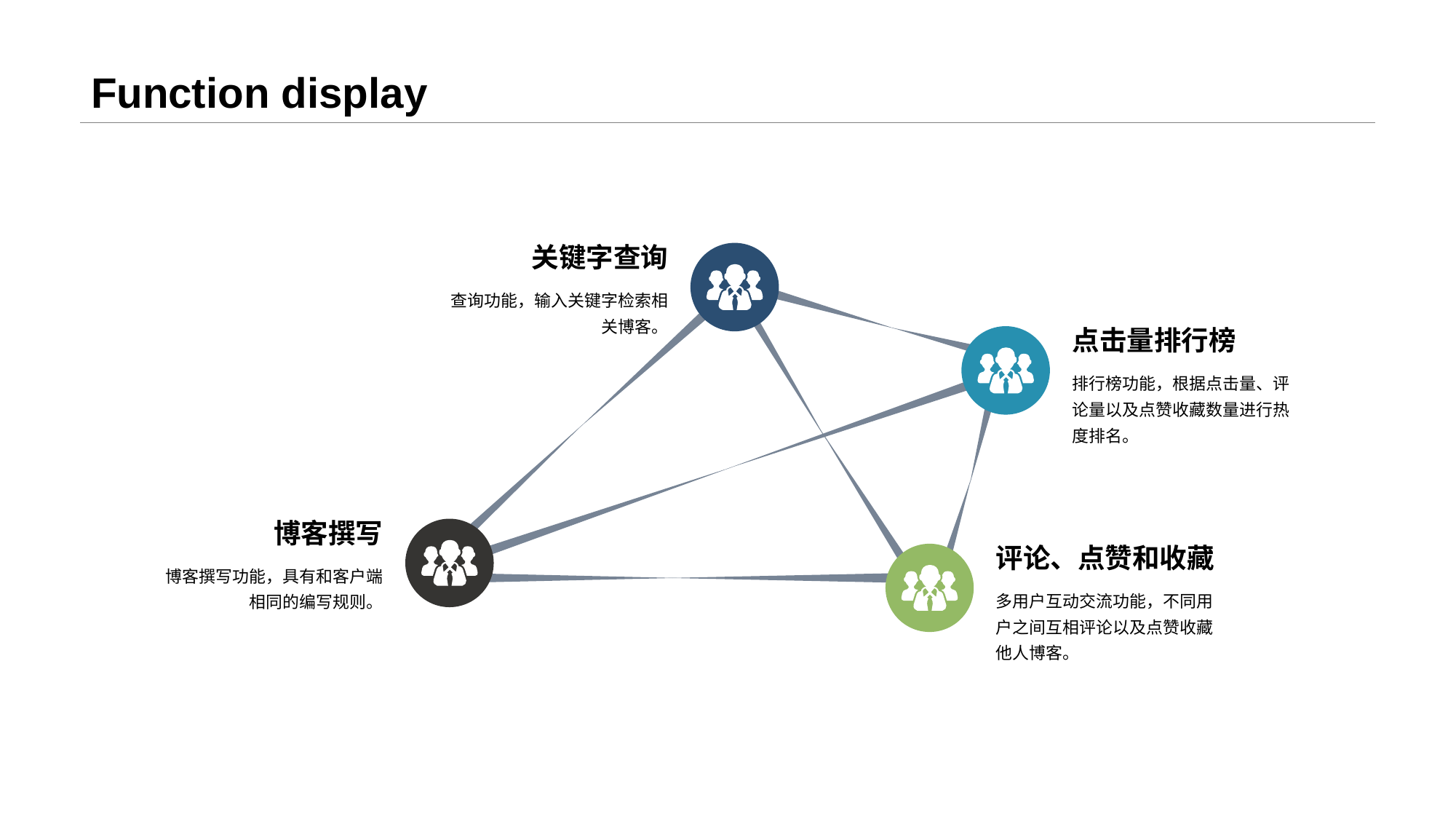

# Function display
关键字查询
查询功能，输入关键字检索相关博客。

点击量排行榜
排行榜功能，根据点击量、评论量以及点赞收藏数量进行热度排名。
博客撰写
博客撰写功能，具有和客户端相同的编写规则。
评论、点赞和收藏
多用户互动交流功能，不同用户之间互相评论以及点赞收藏他人博客。
9